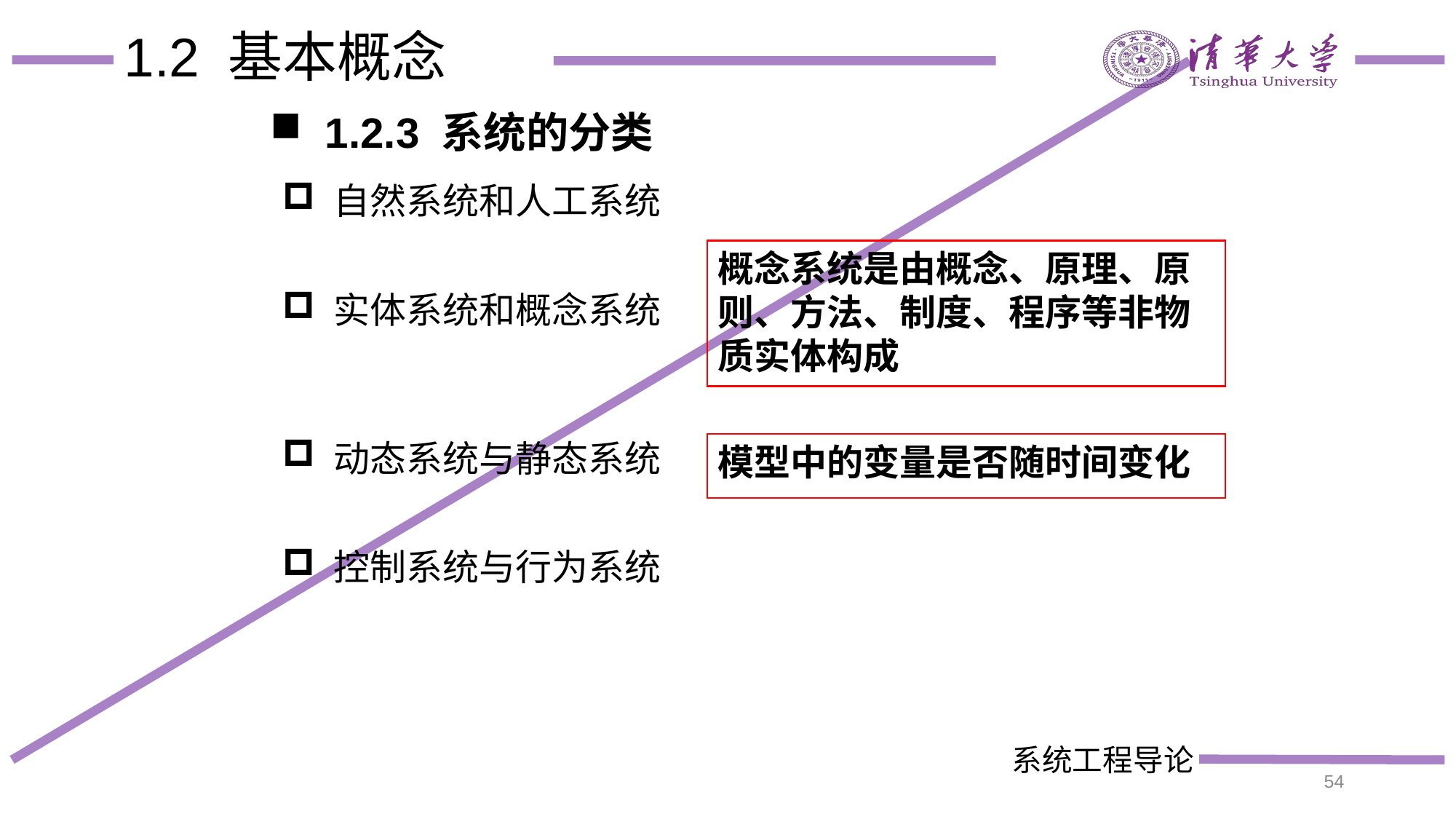

# 1.2 基本概念
1.2.3 系统的分类
 自然系统和人工系统

 实体系统和概念系统

 动态系统与静态系统

 控制系统与行为系统
概念系统是由概念、原理、原则、方法、制度、程序等非物质实体构成
模型中的变量是否随时间变化
54